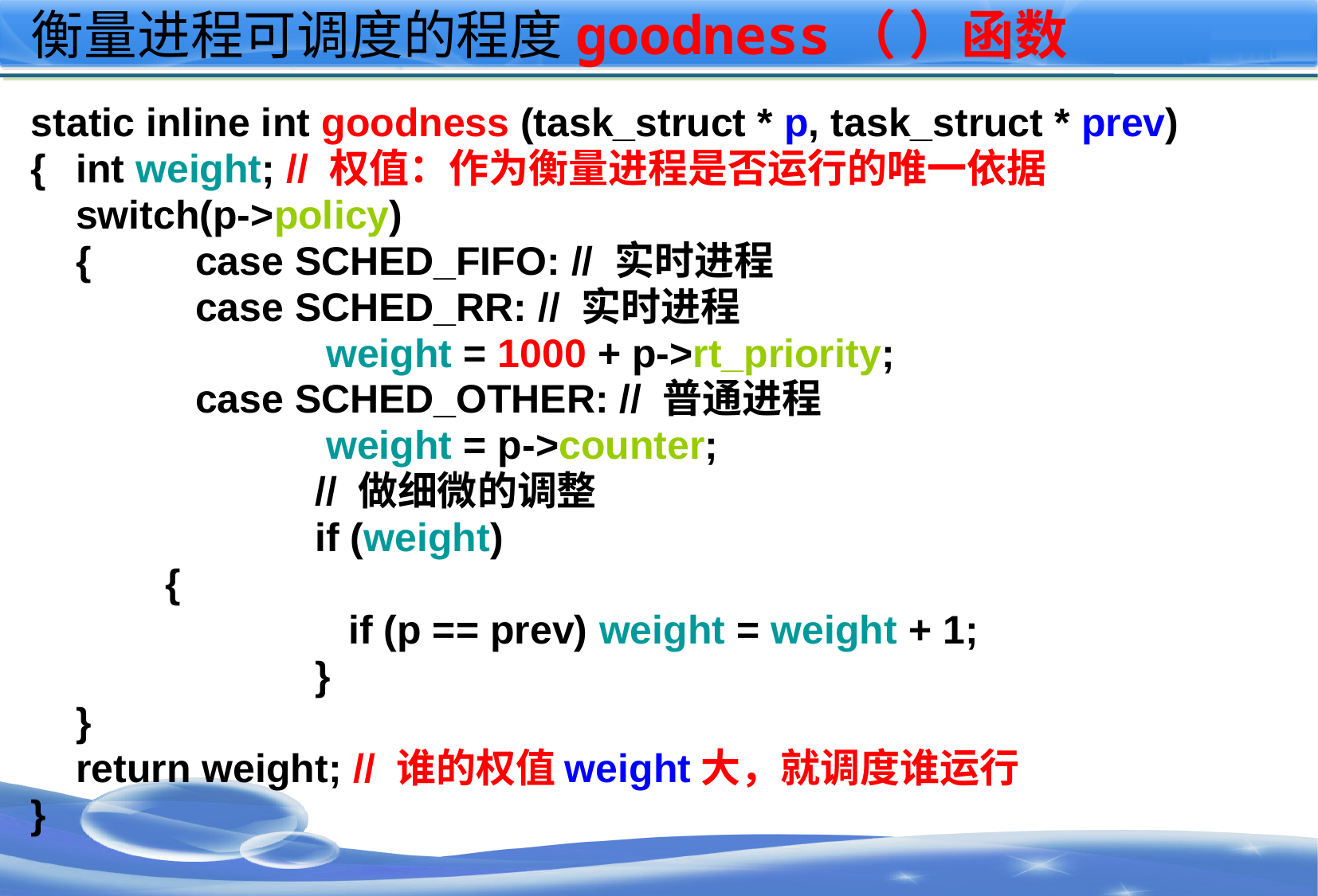

# 衡量进程可调度的程度goodness（ ）函数
static inline int goodness (task_struct * p, task_struct * prev)
{	int weight; // 权值：作为衡量进程是否运行的唯一依据
	switch(p->policy)
	{	case SCHED_FIFO: // 实时进程
		case SCHED_RR: // 实时进程
			 weight = 1000 + p->rt_priority;
		case SCHED_OTHER: // 普通进程
			 weight = p->counter;
			// 做细微的调整
			if (weight)
            {
			   if (p == prev) weight = weight + 1;
			}
	}
	return weight; // 谁的权值weight大，就调度谁运行
}